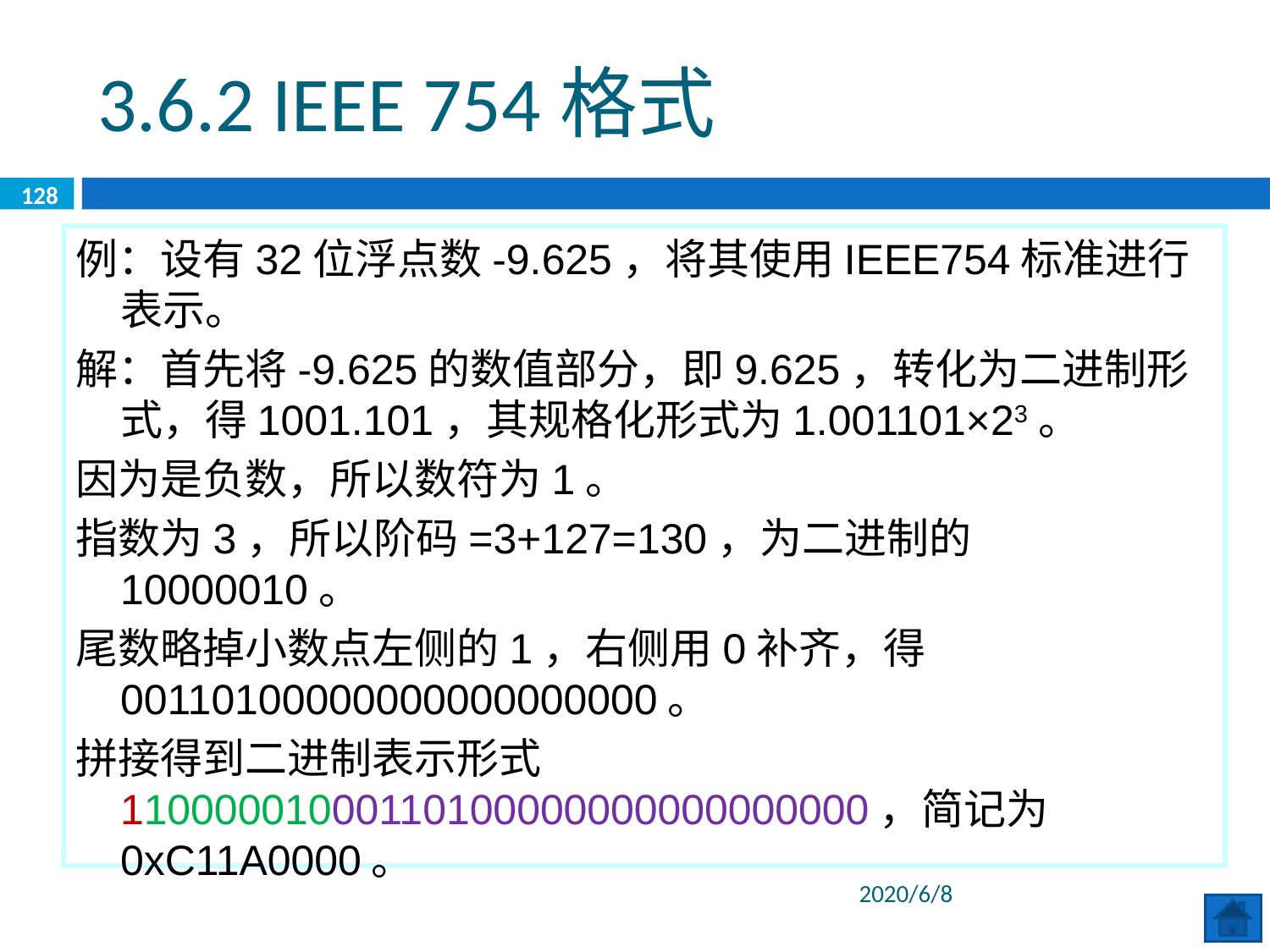

3.6.2 IEEE 754格式
128
例：设有32位浮点数-9.625，将其使用IEEE754标准进行表示。
解：首先将-9.625的数值部分，即9.625，转化为二进制形式，得1001.101，其规格化形式为1.001101×23。
因为是负数，所以数符为1。
指数为3，所以阶码=3+127=130，为二进制的10000010。
尾数略掉小数点左侧的1，右侧用0补齐，得00110100000000000000000。
拼接得到二进制表示形式11000001000110100000000000000000，简记为0xC11A0000。
2020/6/8